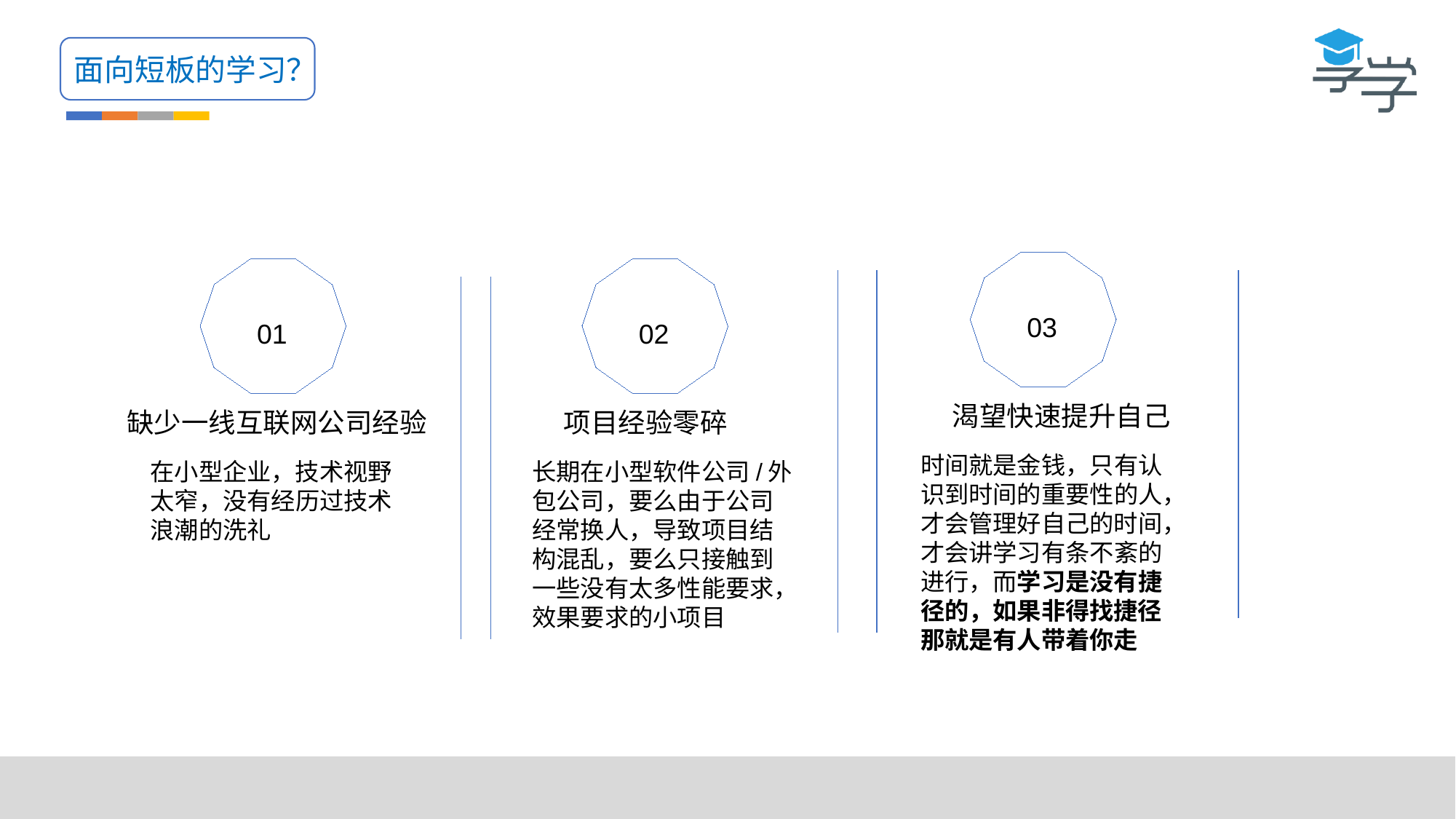

面向短板的学习？

03
01
02
渴望快速提升自己
缺少一线互联网公司经验
项目经验零碎
时间就是金钱，只有认识到时间的重要性的人，才会管理好自己的时间，才会讲学习有条不紊的进行，而学习是没有捷径的，如果非得找捷径那就是有人带着你走
在小型企业，技术视野太窄，没有经历过技术浪潮的洗礼
长期在小型软件公司/外包公司，要么由于公司经常换人，导致项目结构混乱，要么只接触到一些没有太多性能要求，效果要求的小项目